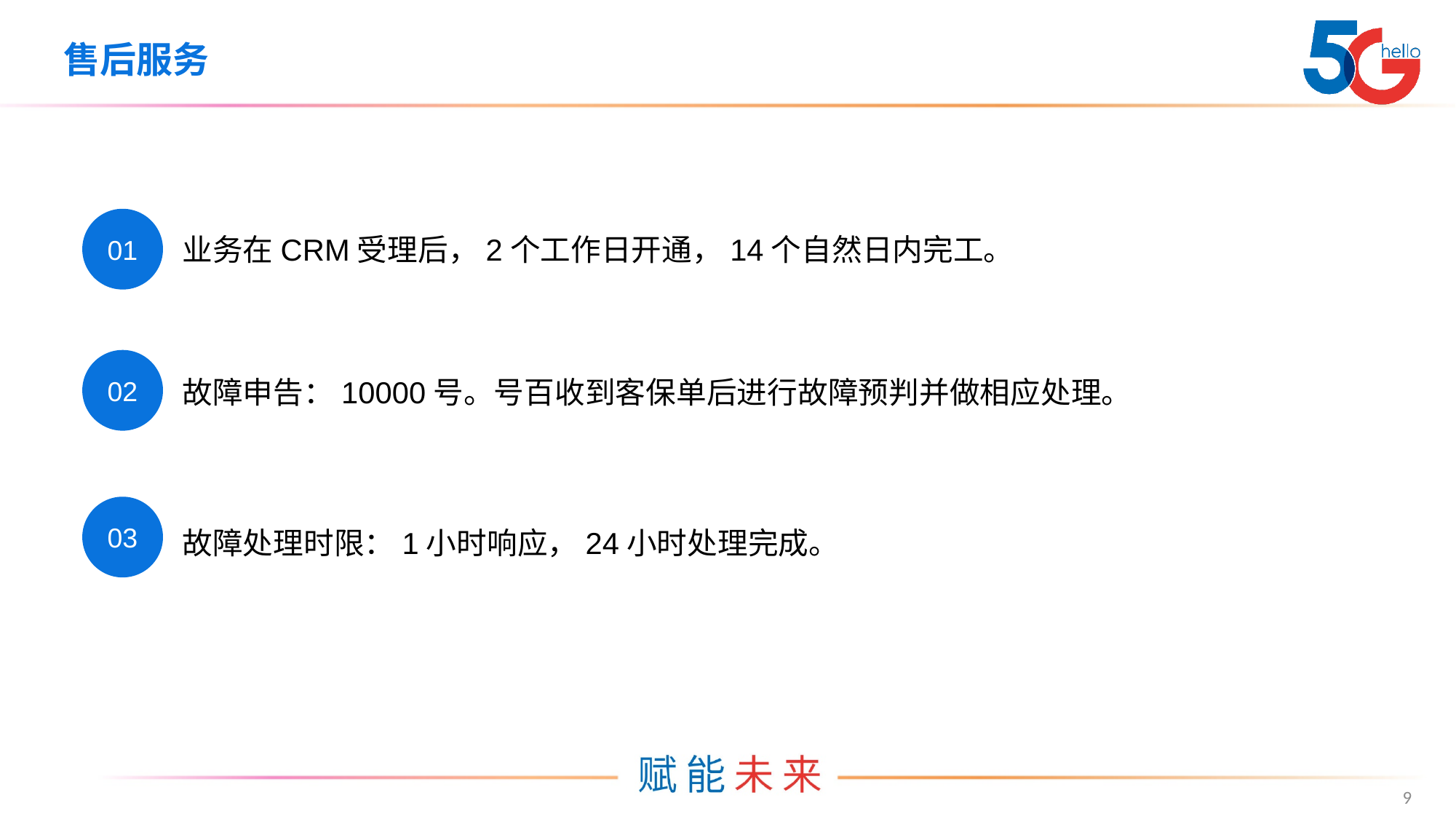

# 售后服务
01
业务在CRM受理后，2个工作日开通，14个自然日内完工。
02
故障申告：10000号。号百收到客保单后进行故障预判并做相应处理。
03
故障处理时限：1小时响应，24小时处理完成。